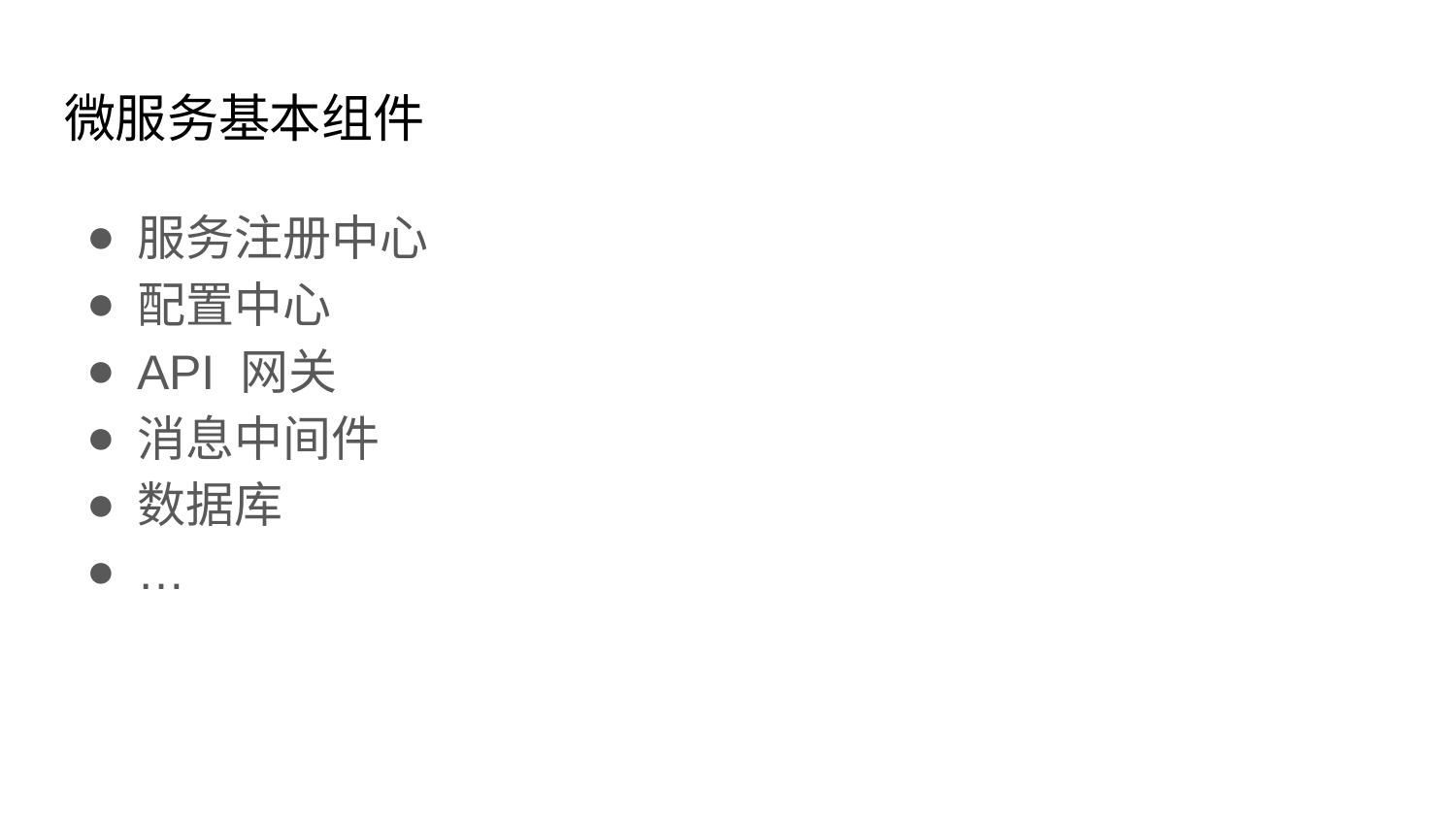

# 微服务基本组件
服务注册中心
配置中心
API 网关
消息中间件
数据库
…